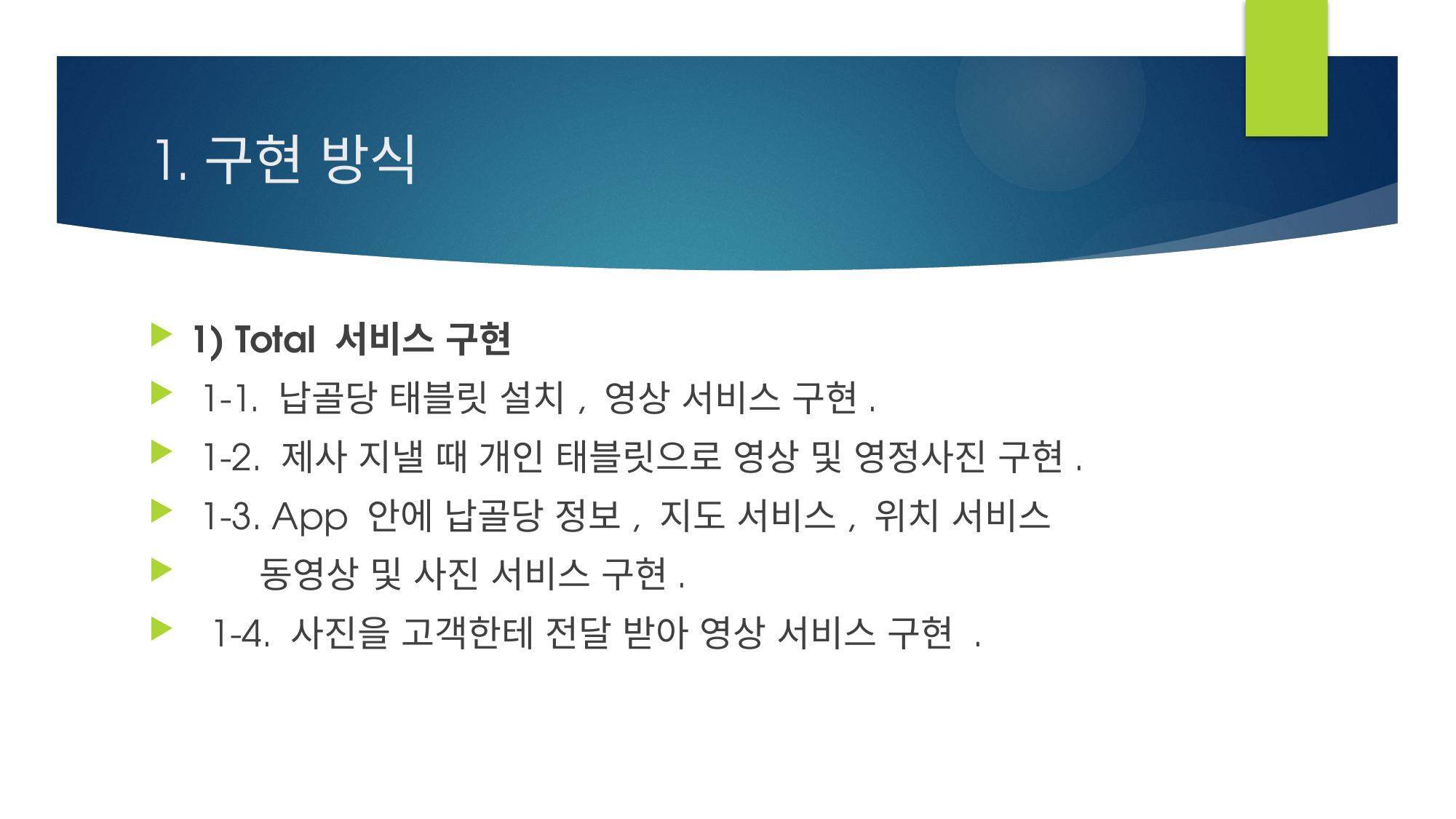

# 1.구현 방식
1) Total 서비스 구현
 1-1. 납골당 태블릿 설치, 영상 서비스 구현.
 1-2. 제사 지낼 때 개인 태블릿으로 영상 및 영정사진 구현.
 1-3. App 안에 납골당 정보, 지도 서비스, 위치 서비스
      동영상 및 사진 서비스 구현.
  1-4. 사진을 고객한테 전달 받아 영상 서비스 구현 .